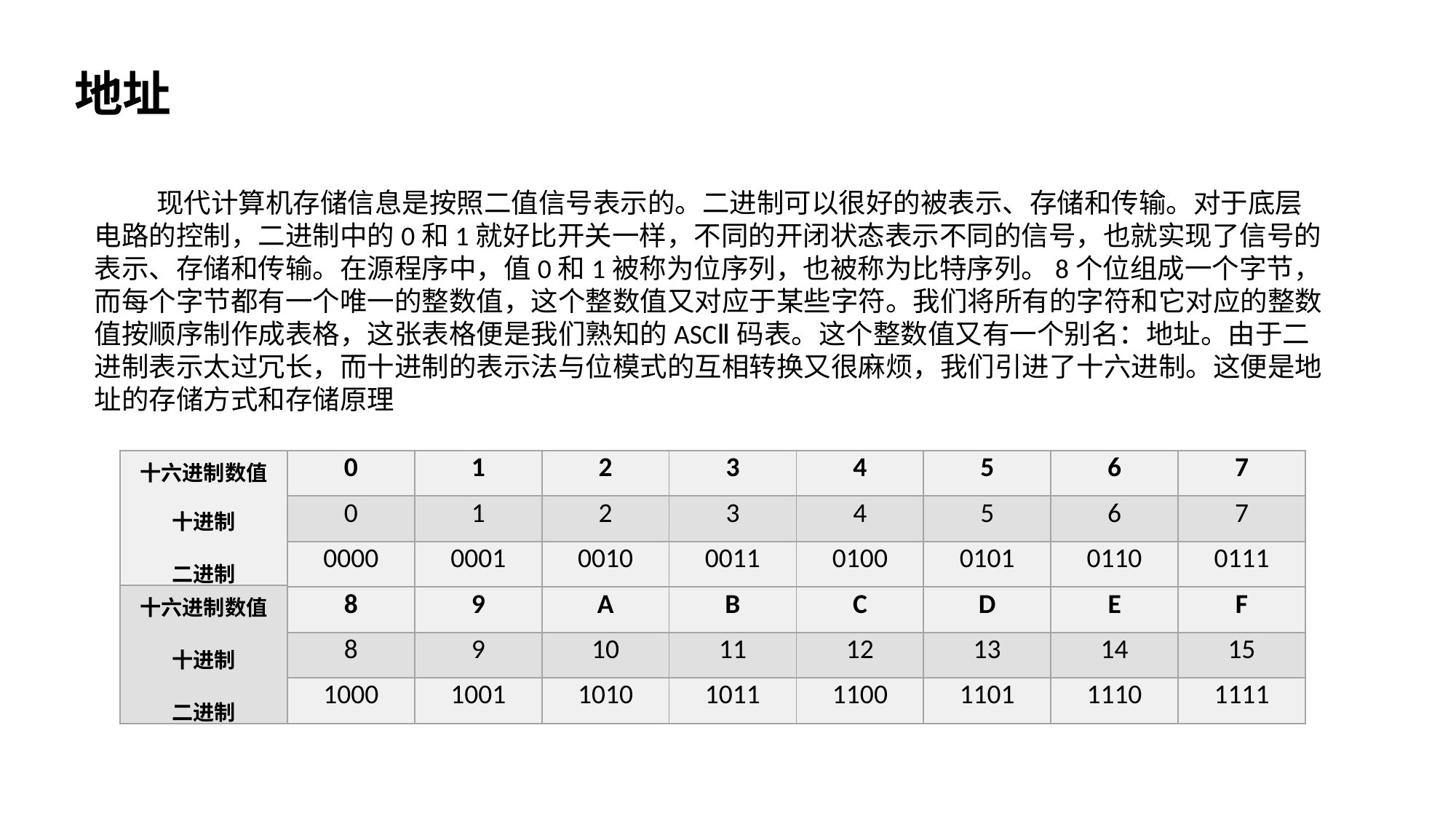

地址
         现代计算机存储信息是按照二值信号表示的。二进制可以很好的被表示、存储和传输。对于底层电路的控制，二进制中的0和1就好比开关一样，不同的开闭状态表示不同的信号，也就实现了信号的表示、存储和传输。在源程序中，值0和1被称为位序列，也被称为比特序列。8个位组成一个字节，而每个字节都有一个唯一的整数值，这个整数值又对应于某些字符。我们将所有的字符和它对应的整数值按顺序制作成表格，这张表格便是我们熟知的ASCⅡ码表。这个整数值又有一个别名：地址。由于二进制表示太过冗长，而十进制的表示法与位模式的互相转换又很麻烦，我们引进了十六进制。这便是地址的存储方式和存储原理
| 十六进制数值 十进制 二进制 |
| --- |
| 十六进制数值 十进制 二进制 |
| 0 | 1 | 2 | 3 | 4 | 5 | 6 | 7 |
| --- | --- | --- | --- | --- | --- | --- | --- |
| 0 | 1 | 2 | 3 | 4 | 5 | 6 | 7 |
| 0000 | 0001 | 0010 | 0011 | 0100 | 0101 | 0110 | 0111 |
| 8 | 9 | A | B | C | D | E | F |
| --- | --- | --- | --- | --- | --- | --- | --- |
| 8 | 9 | 10 | 11 | 12 | 13 | 14 | 15 |
| 1000 | 1001 | 1010 | 1011 | 1100 | 1101 | 1110 | 1111 |